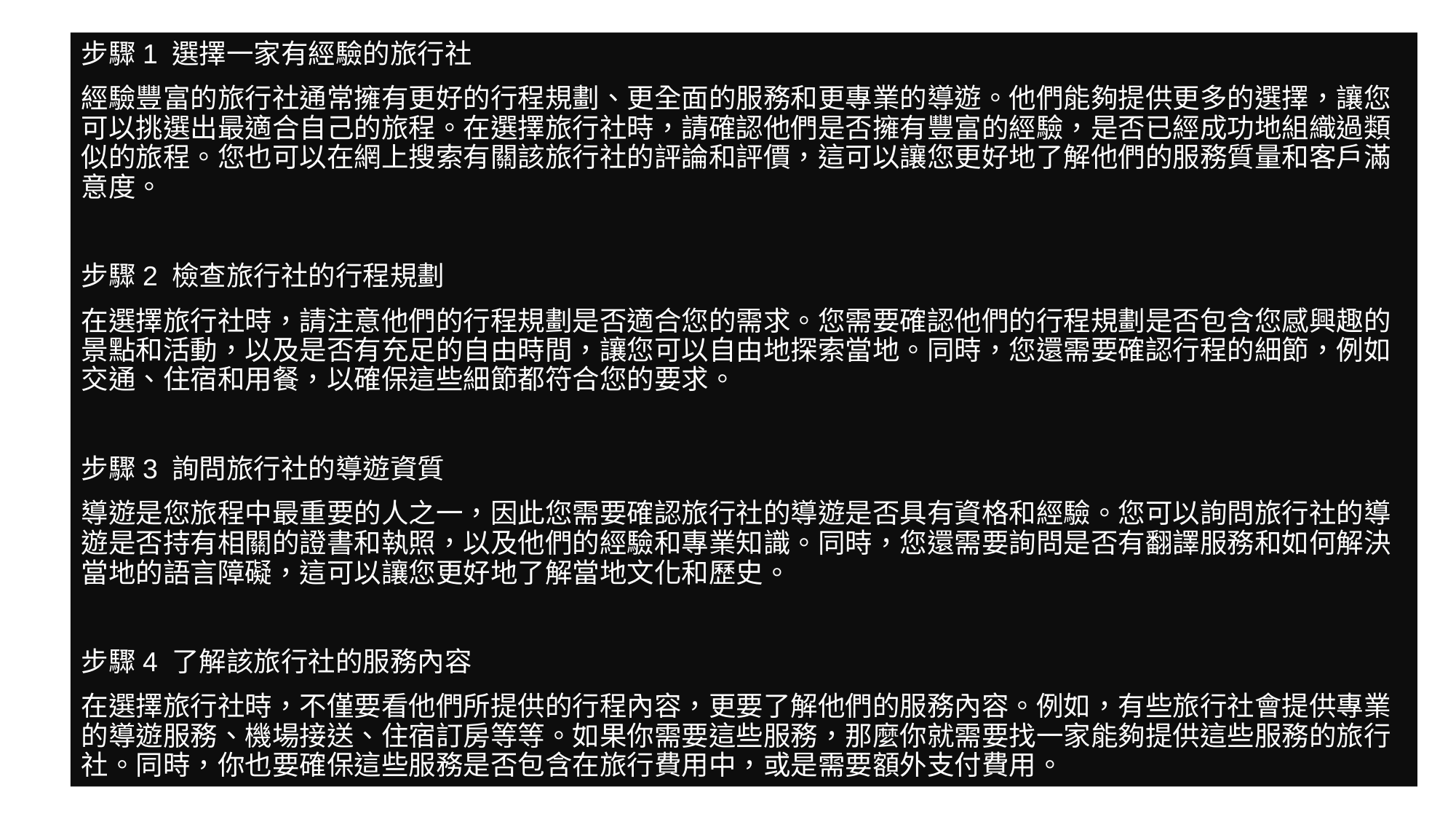

步驟1 選擇一家有經驗的旅行社
經驗豐富的旅行社通常擁有更好的行程規劃、更全面的服務和更專業的導遊。他們能夠提供更多的選擇，讓您可以挑選出最適合自己的旅程。在選擇旅行社時，請確認他們是否擁有豐富的經驗，是否已經成功地組織過類似的旅程。您也可以在網上搜索有關該旅行社的評論和評價，這可以讓您更好地了解他們的服務質量和客戶滿意度。

步驟2 檢查旅行社的行程規劃
在選擇旅行社時，請注意他們的行程規劃是否適合您的需求。您需要確認他們的行程規劃是否包含您感興趣的景點和活動，以及是否有充足的自由時間，讓您可以自由地探索當地。同時，您還需要確認行程的細節，例如交通、住宿和用餐，以確保這些細節都符合您的要求。

步驟3 詢問旅行社的導遊資質
導遊是您旅程中最重要的人之一，因此您需要確認旅行社的導遊是否具有資格和經驗。您可以詢問旅行社的導遊是否持有相關的證書和執照，以及他們的經驗和專業知識。同時，您還需要詢問是否有翻譯服務和如何解決當地的語言障礙，這可以讓您更好地了解當地文化和歷史。

步驟4 了解該旅行社的服務內容
在選擇旅行社時，不僅要看他們所提供的行程內容，更要了解他們的服務內容。例如，有些旅行社會提供專業的導遊服務、機場接送、住宿訂房等等。如果你需要這些服務，那麼你就需要找一家能夠提供這些服務的旅行社。同時，你也要確保這些服務是否包含在旅行費用中，或是需要額外支付費用。